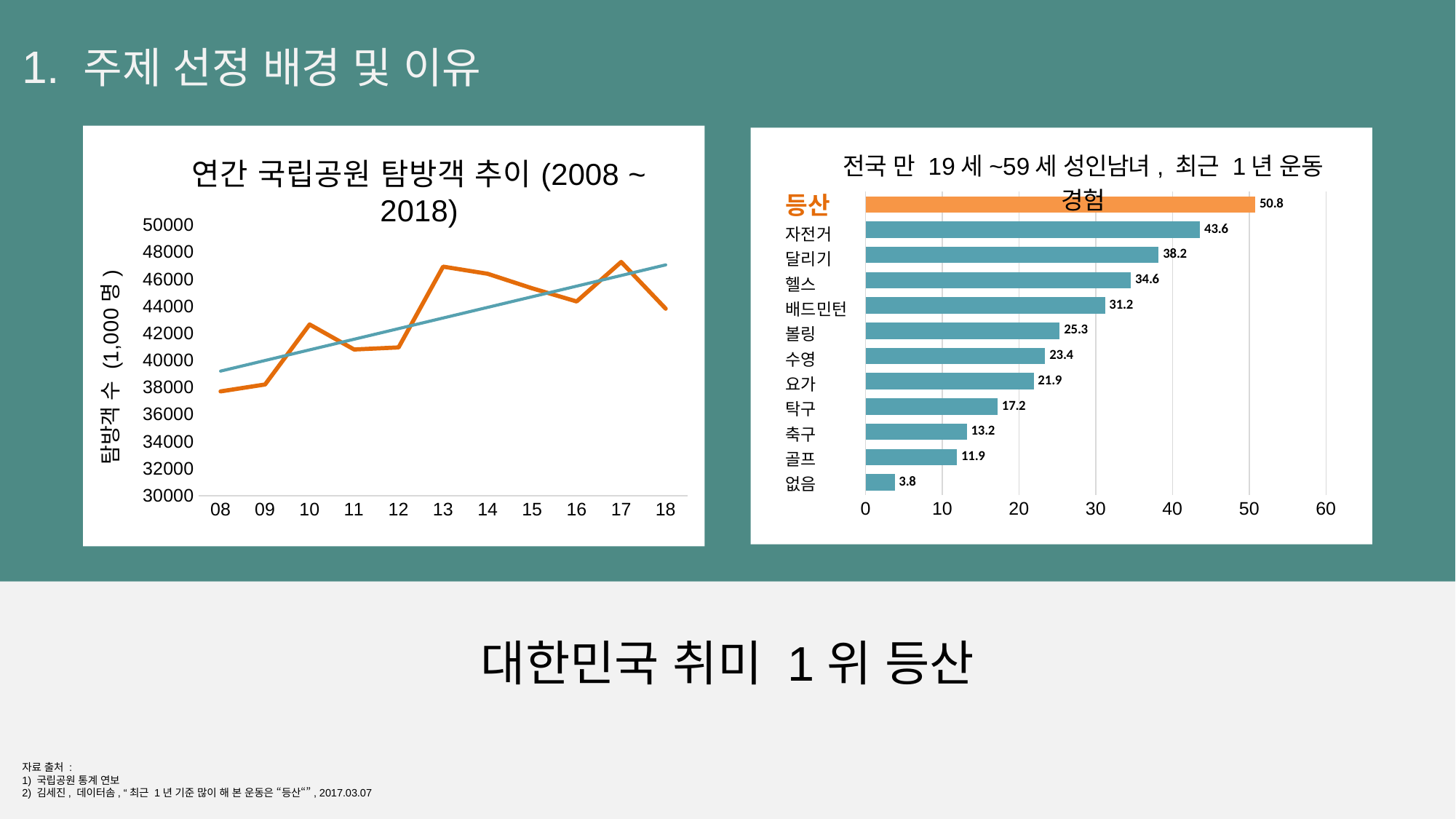

1. 주제 선정 배경 및 이유

### Chart: 연간 국립공원 탐방객 추이(2008 ~ 2018)

| Category | Series 1 |
|---|---|
| 08 | 37707.0 |
| 09 | 38219.0 |
| 10 | 42658.0 |
| 11 | 40804.0 |
| 12 | 40959.0 |
| 13 | 46932.0 |
| 14 | 46406.0 |
| 15 | 45332.0 |
| 16 | 44358.0 |
| 17 | 47278.0 |
| 18 | 43824.0 |

### Chart: 전국 만 19세~59세 성인남녀, 최근 1년 운동 경험

| Category |  |
|---|---|
| 최근 1년간 운동한적 없음 | 3.8 |
| 골프 | 11.9 |
| 축구 | 13.2 |
| 탁구 | 17.2 |
| 요가 | 21.9 |
| 수영 | 23.4 |
| 볼링 | 25.3 |
| 배드민턴 | 31.2 |
| 헬스(PT등) | 34.6 |
| 달리기(조깅/마라톤) | 38.2 |
| 자전거 | 43.6 |
| 등산 | 50.8 |
등산
자전거
달리기
헬스
배드민턴
볼링
수영
요가
탁구
축구
골프
없음
대한민국 취미 1위 등산
자료 출처 :
1) 국립공원 통계 연보
2) 김세진, 데이터솜, “최근 1년 기준 많이 해 본 운동은 “등산“”, 2017.03.07